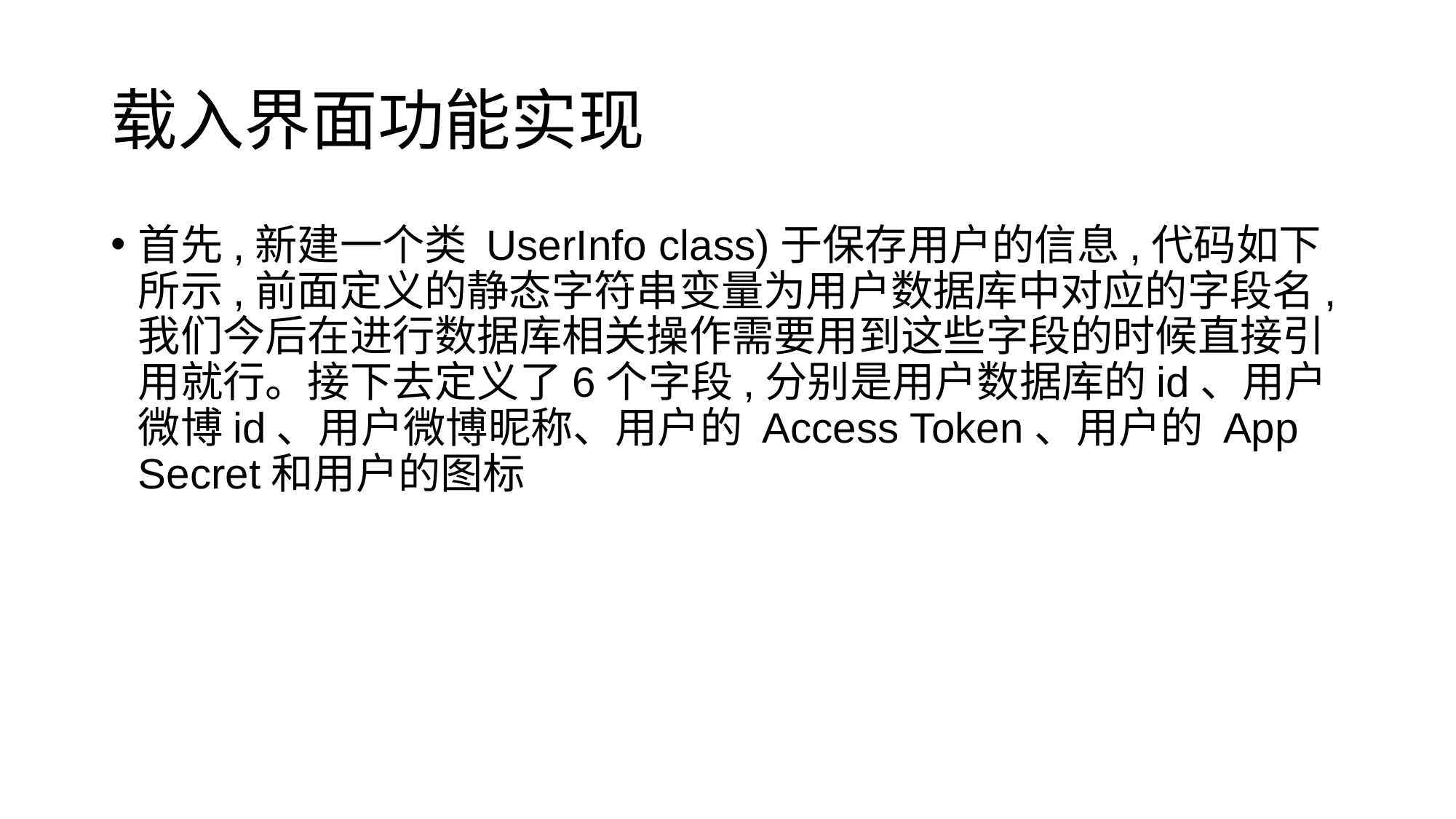

# 载入界面功能实现
首先,新建一个类 UserInfo class)于保存用户的信息,代码如下所示,前面定义的静态字符串变量为用户数据库中对应的字段名,我们今后在进行数据库相关操作需要用到这些字段的时候直接引用就行。接下去定义了6个字段,分别是用户数据库的id、用户微博id、用户微博昵称、用户的 Access Token、用户的 App Secret和用户的图标